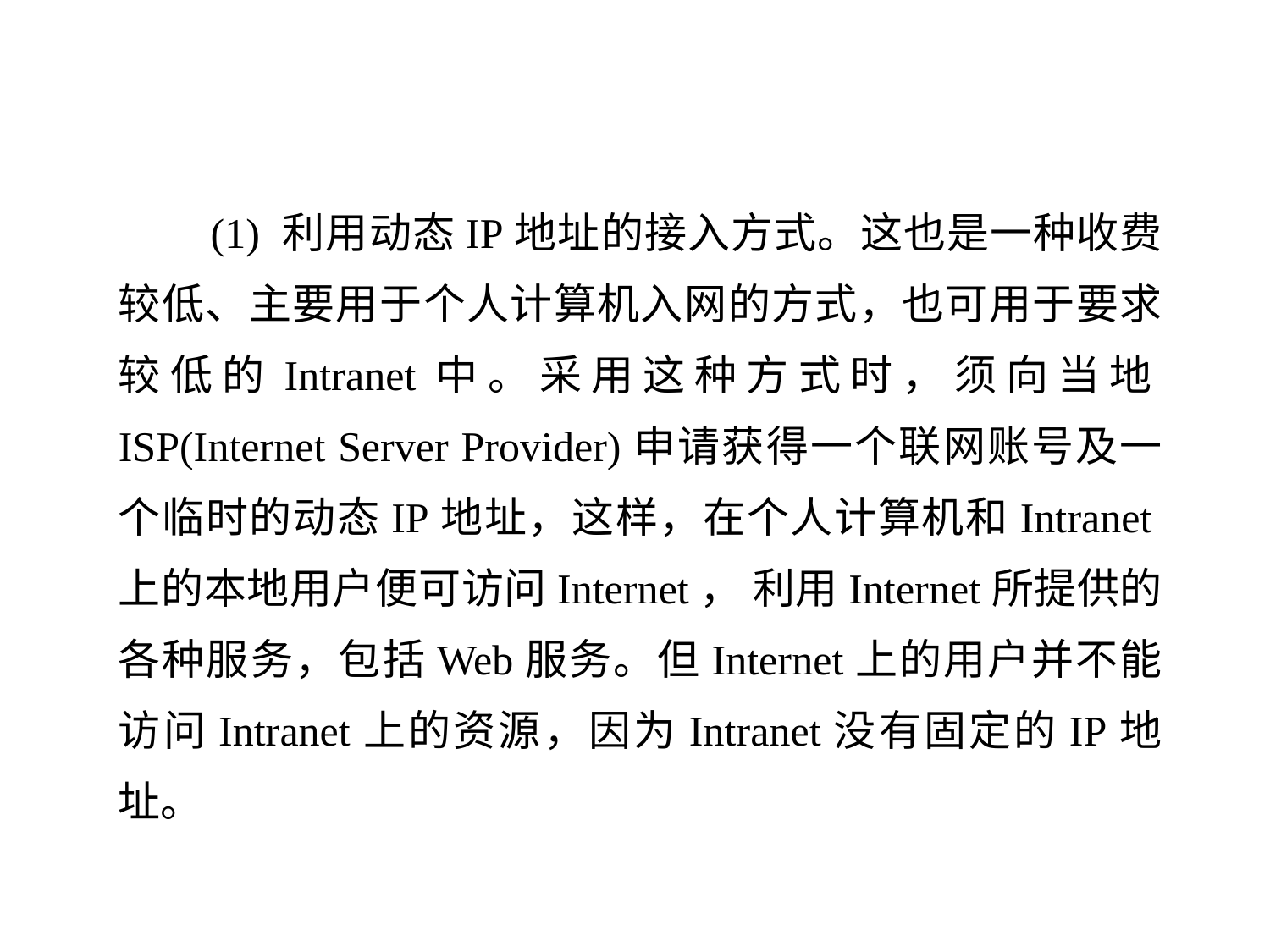

(1) 利用动态IP地址的接入方式。这也是一种收费较低、主要用于个人计算机入网的方式，也可用于要求较低的Intranet中。采用这种方式时，须向当地ISP(Internet Server Provider)申请获得一个联网账号及一个临时的动态IP地址，这样，在个人计算机和Intranet上的本地用户便可访问Internet， 利用Internet所提供的各种服务，包括Web服务。但Internet上的用户并不能访问Intranet上的资源，因为Intranet没有固定的IP地址。